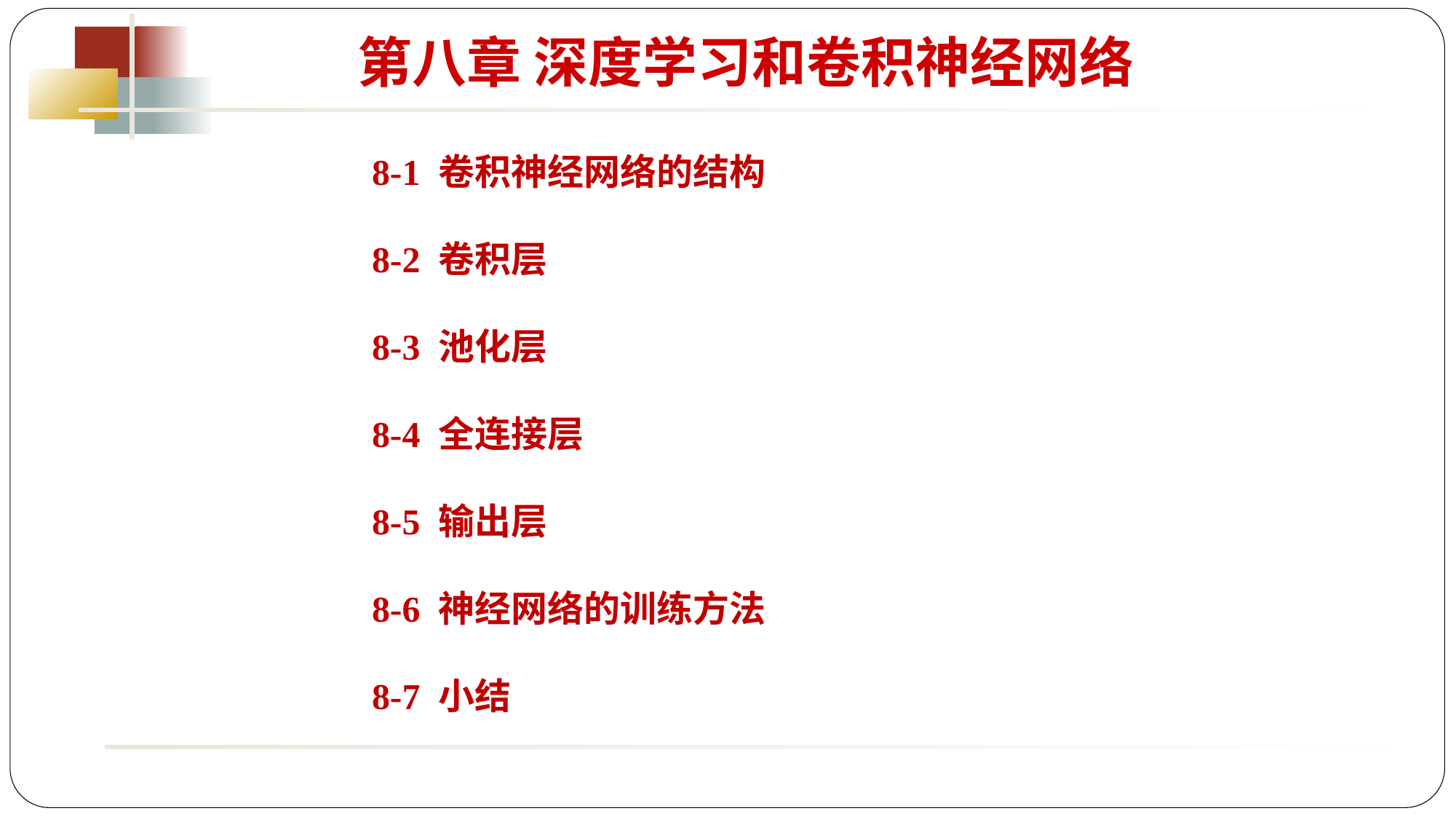

第八章 深度学习和卷积神经网络
8-1 卷积神经网络的结构
8-2 卷积层
8-3 池化层
8-4 全连接层
8-5 输出层
8-6 神经网络的训练方法
8-7 小结